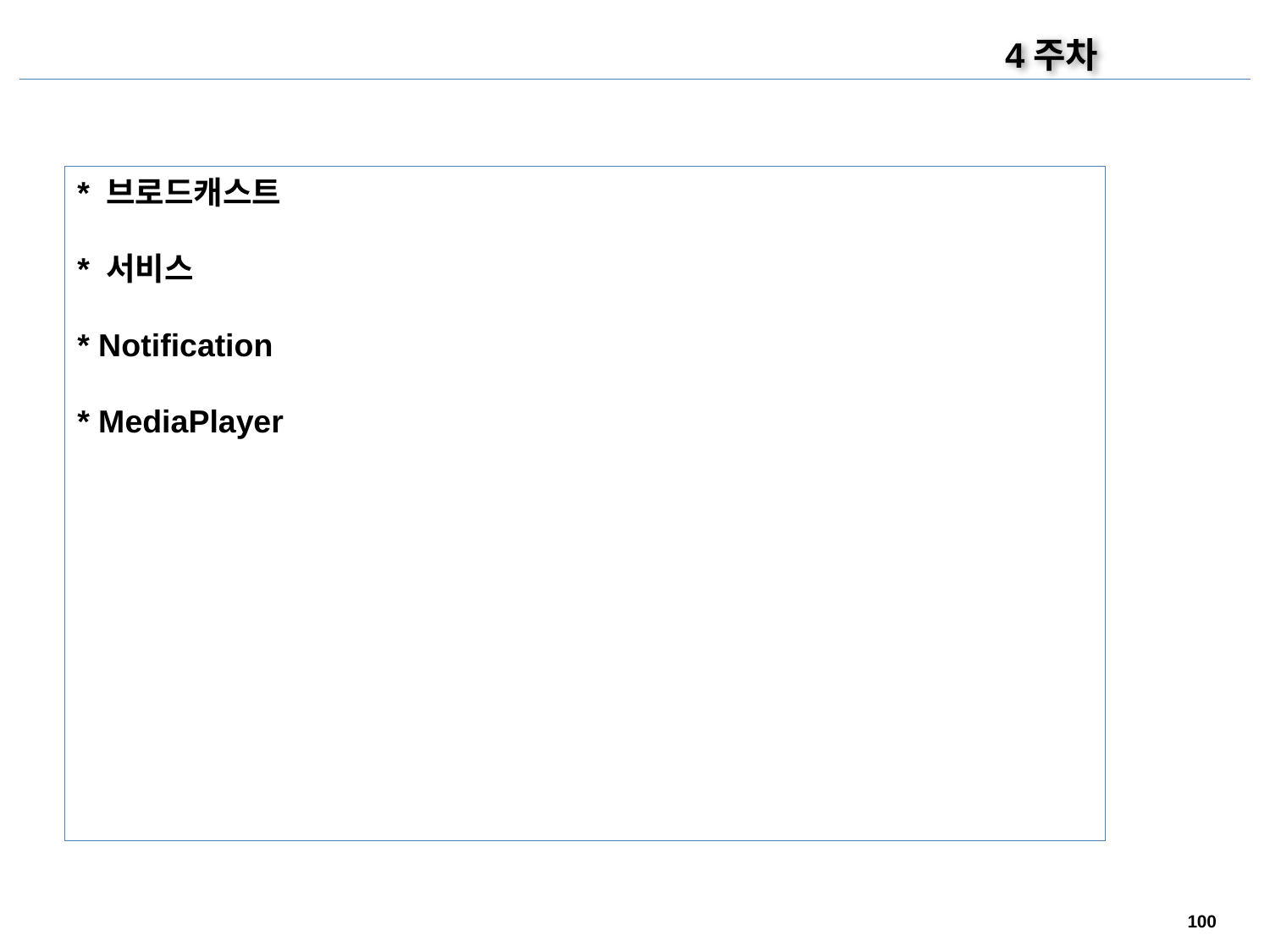

4주차
* 브로드캐스트

* 서비스

* Notification

* MediaPlayer